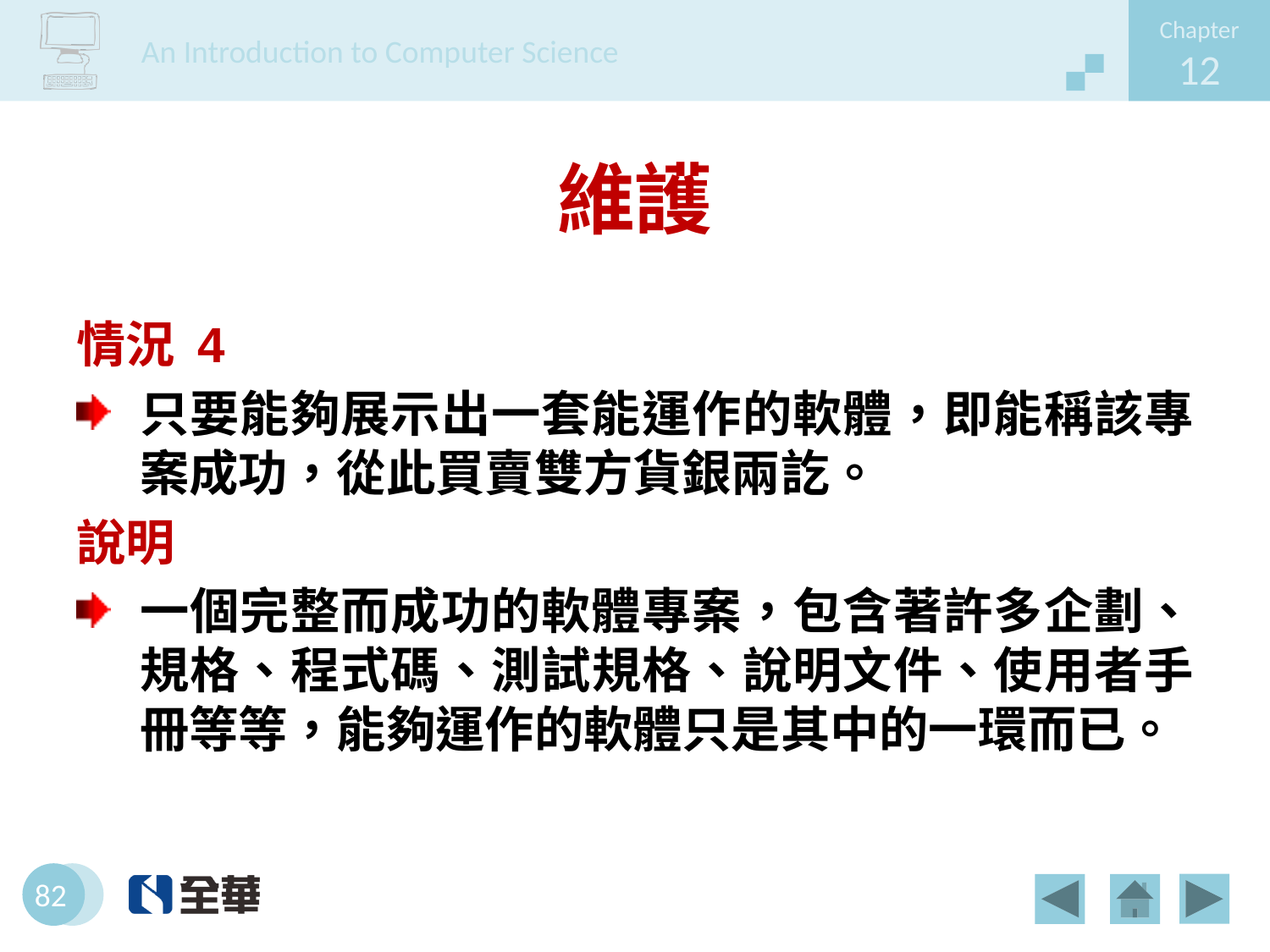

# 維護
情況 4
只要能夠展示出一套能運作的軟體，即能稱該專案成功，從此買賣雙方貨銀兩訖。
說明
一個完整而成功的軟體專案，包含著許多企劃、規格、程式碼、測試規格、說明文件、使用者手冊等等，能夠運作的軟體只是其中的一環而已。